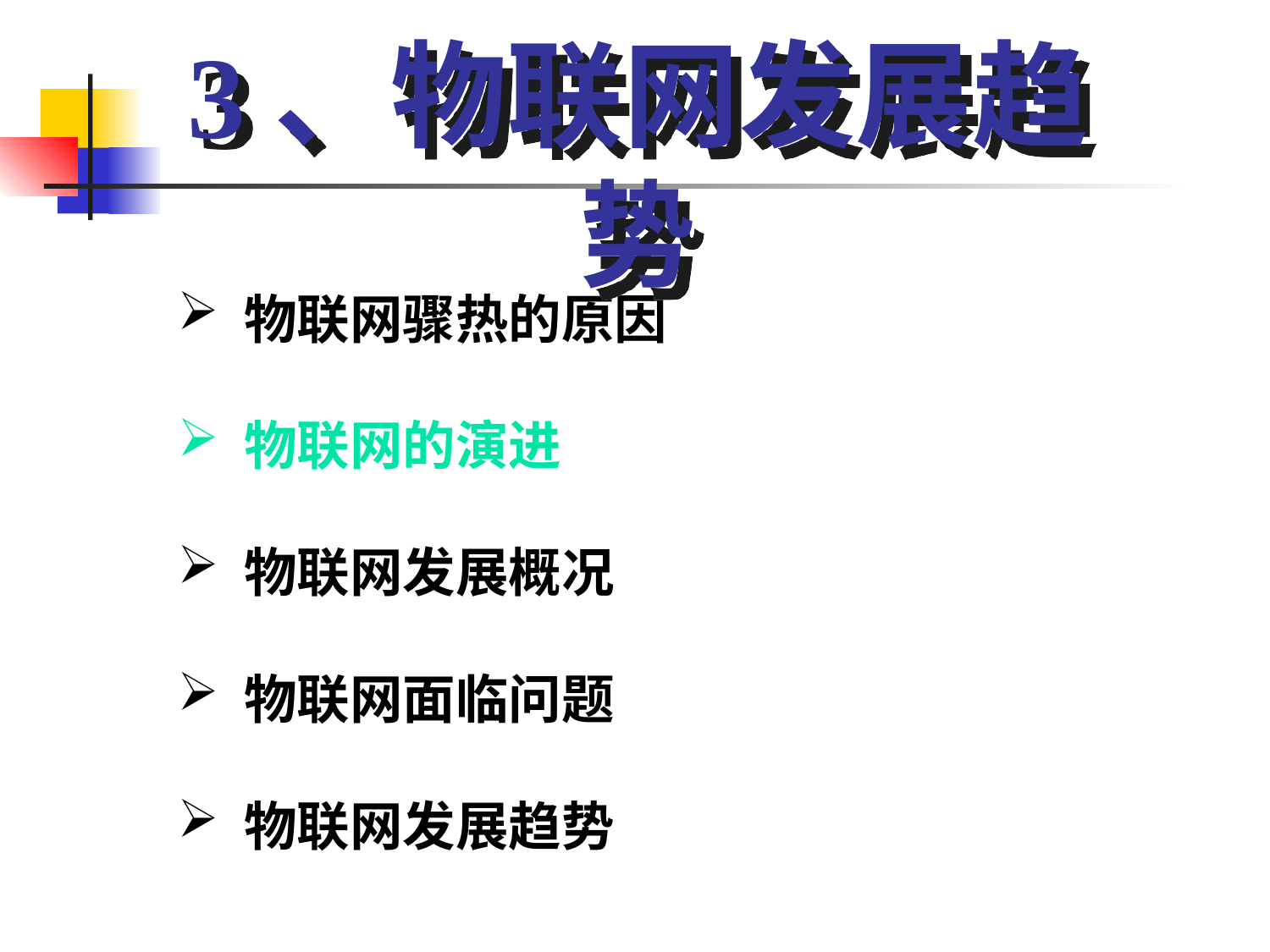

3、物联网发展趋势
 物联网骤热的原因？
 物联网的演进
 物联网发展概况
 物联网面临问题
 物联网发展趋势